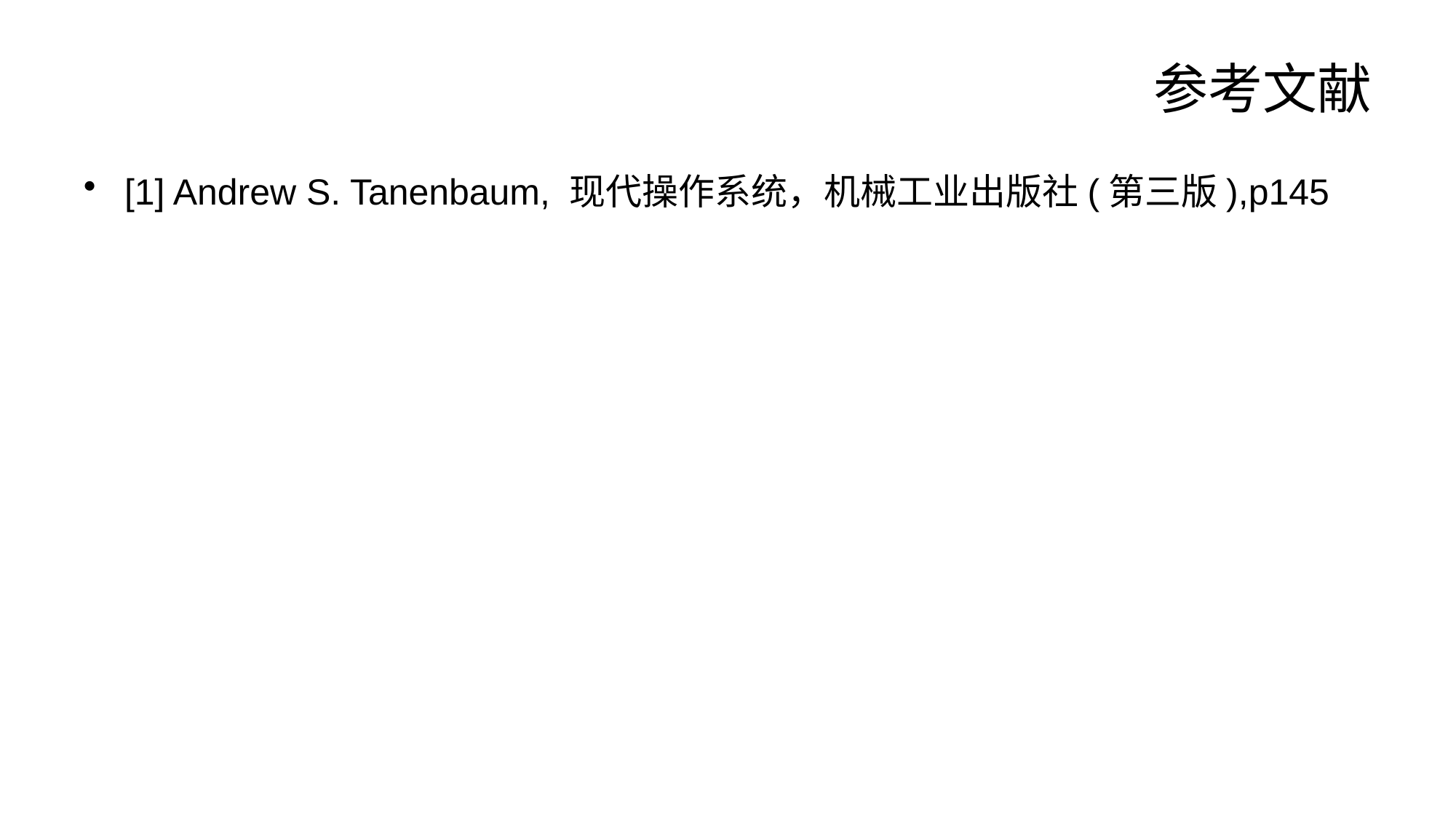

# 参考文献
[1] Andrew S. Tanenbaum, 现代操作系统，机械工业出版社(第三版),p145